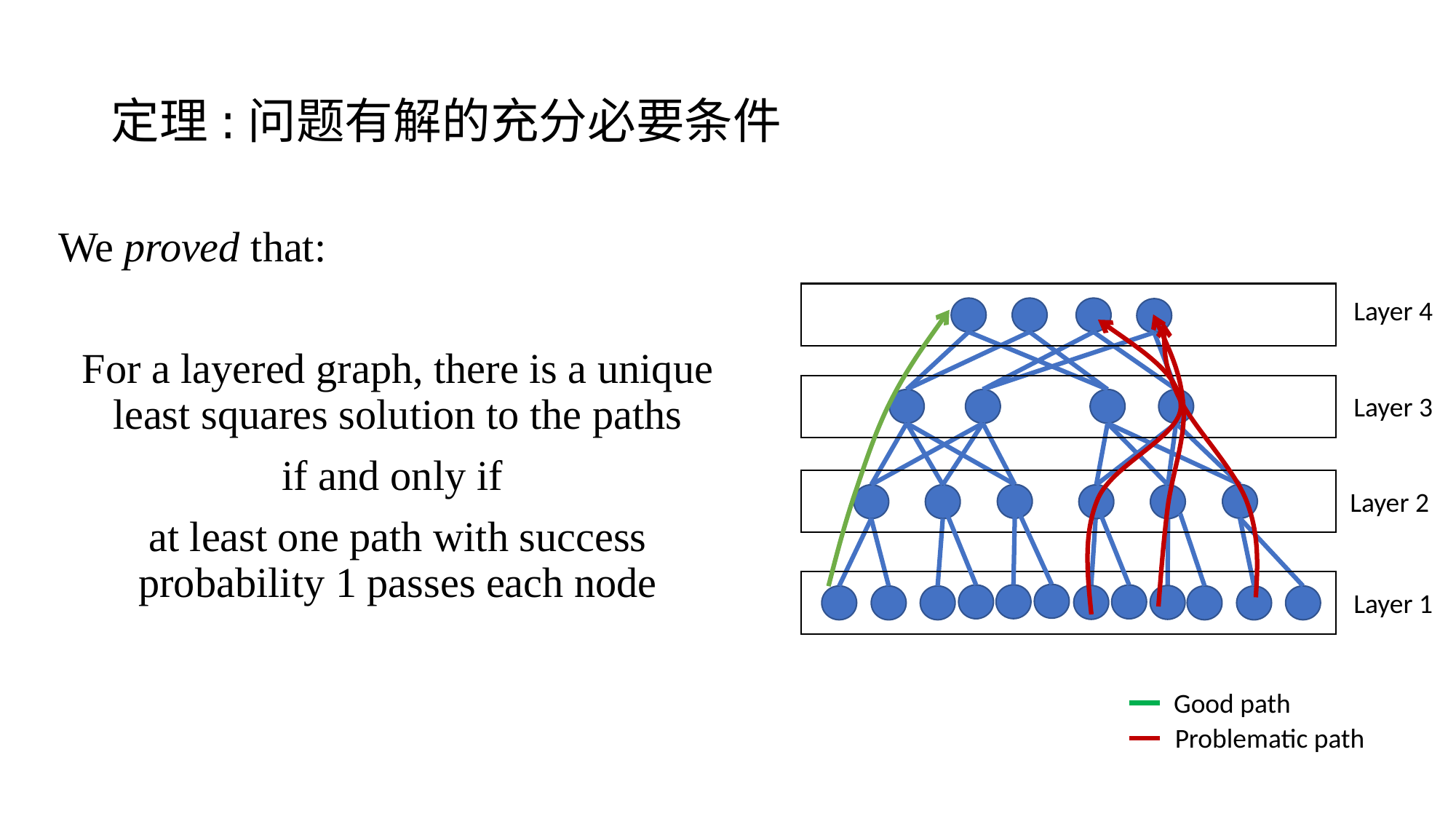

# 定理:问题有解的充分必要条件
We proved that:

For a layered graph, there is a unique least squares solution to the paths
if and only if
at least one path with success probability 1 passes each node

Layer 4
Layer 3
Layer 2
Layer 1

Good path
Problematic path